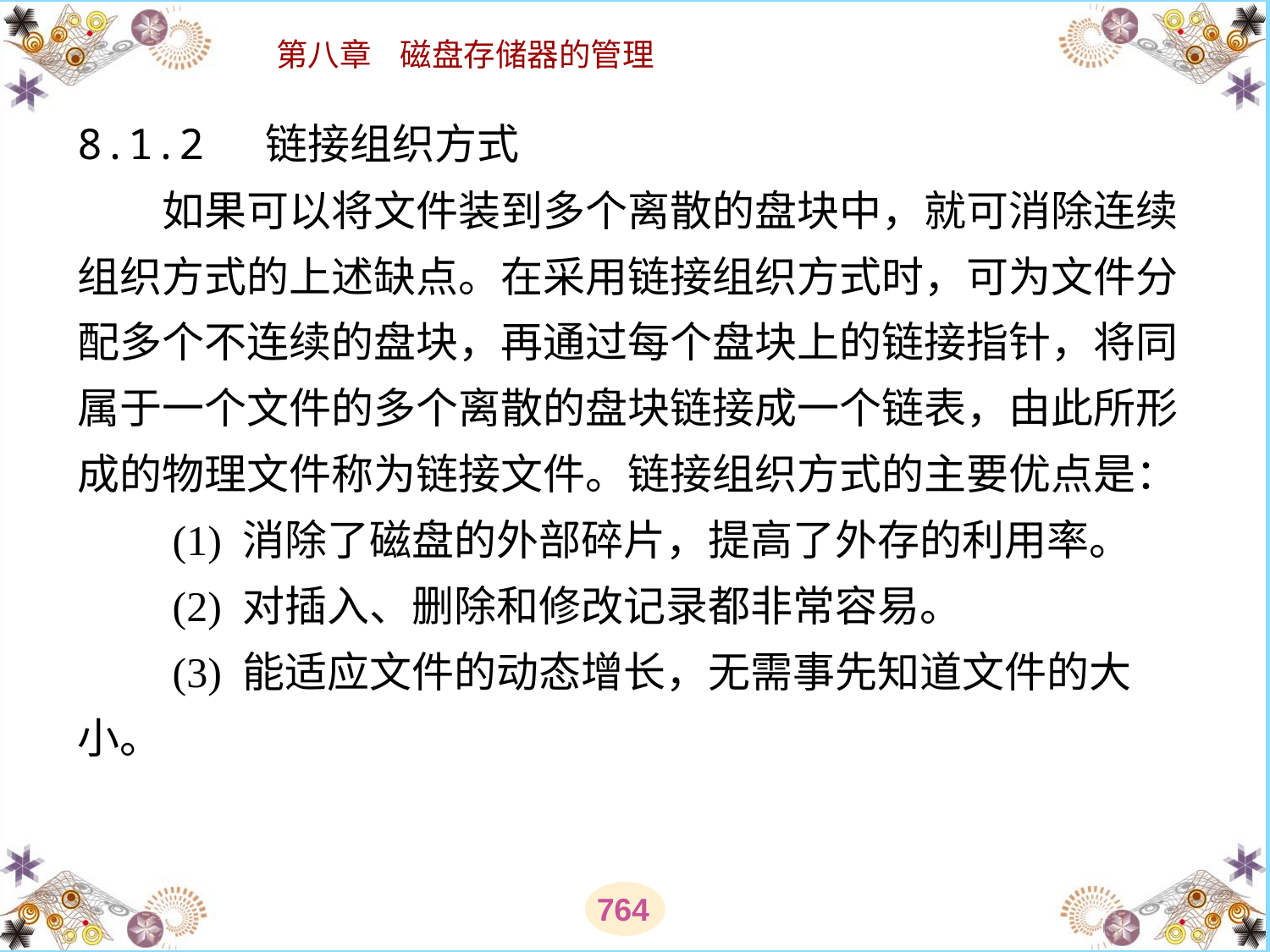

# 8.1.2  链接组织方式 　　如果可以将文件装到多个离散的盘块中，就可消除连续组织方式的上述缺点。在采用链接组织方式时，可为文件分配多个不连续的盘块，再通过每个盘块上的链接指针，将同属于一个文件的多个离散的盘块链接成一个链表，由此所形成的物理文件称为链接文件。链接组织方式的主要优点是： 　　(1) 消除了磁盘的外部碎片，提高了外存的利用率。 　　(2) 对插入、删除和修改记录都非常容易。 　　(3) 能适应文件的动态增长，无需事先知道文件的大小。